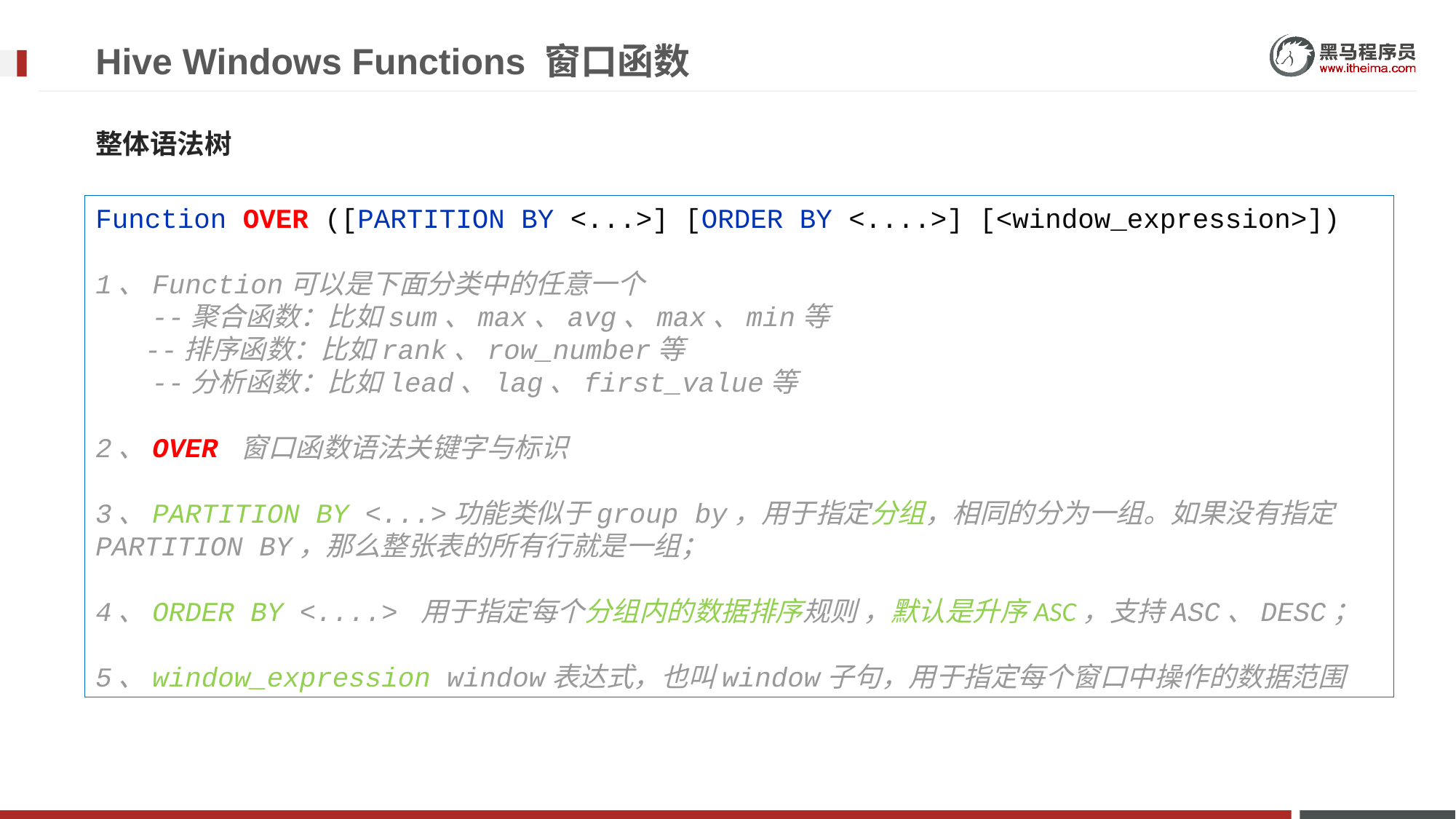

# Hive Windows Functions 窗口函数
整体语法树
Function OVER ([PARTITION BY <...>] [ORDER BY <....>] [<window_expression>])
1、Function可以是下面分类中的任意一个
        --聚合函数：比如sum、max、avg、max、min等
   --排序函数：比如rank、row_number等
        --分析函数：比如lead、lag、first_value等
2、OVER 窗口函数语法关键字与标识

3、PARTITION BY <...>功能类似于group by，用于指定分组，相同的分为一组。如果没有指定PARTITION BY，那么整张表的所有行就是一组；
4、ORDER BY <....> 用于指定每个分组内的数据排序规则 ，默认是升序ASC，支持ASC、DESC；
5、window_expression window表达式，也叫window子句，用于指定每个窗口中操作的数据范围